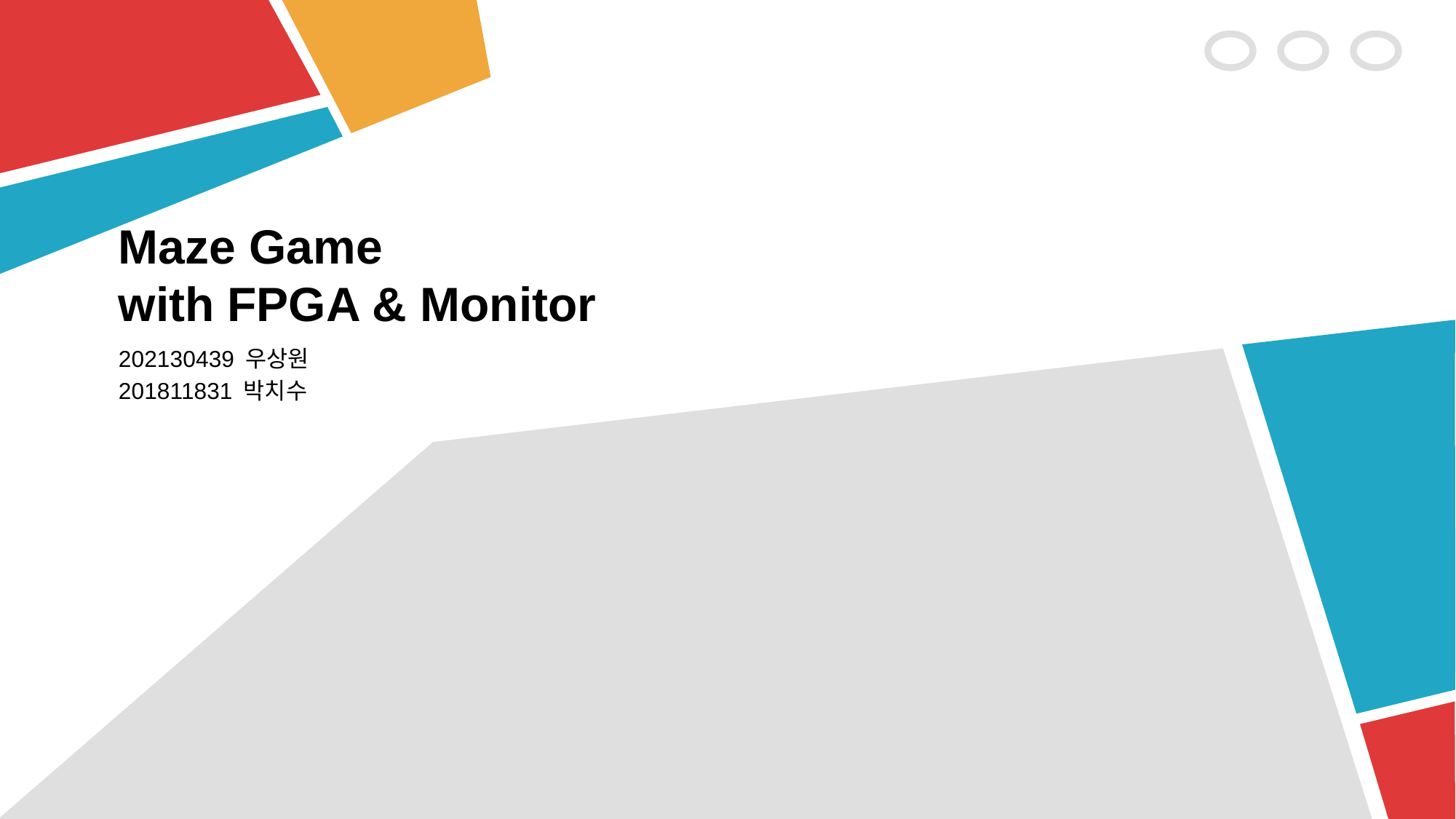

# Maze Game with FPGA & Monitor
202130439 우상원
201811831 박치수